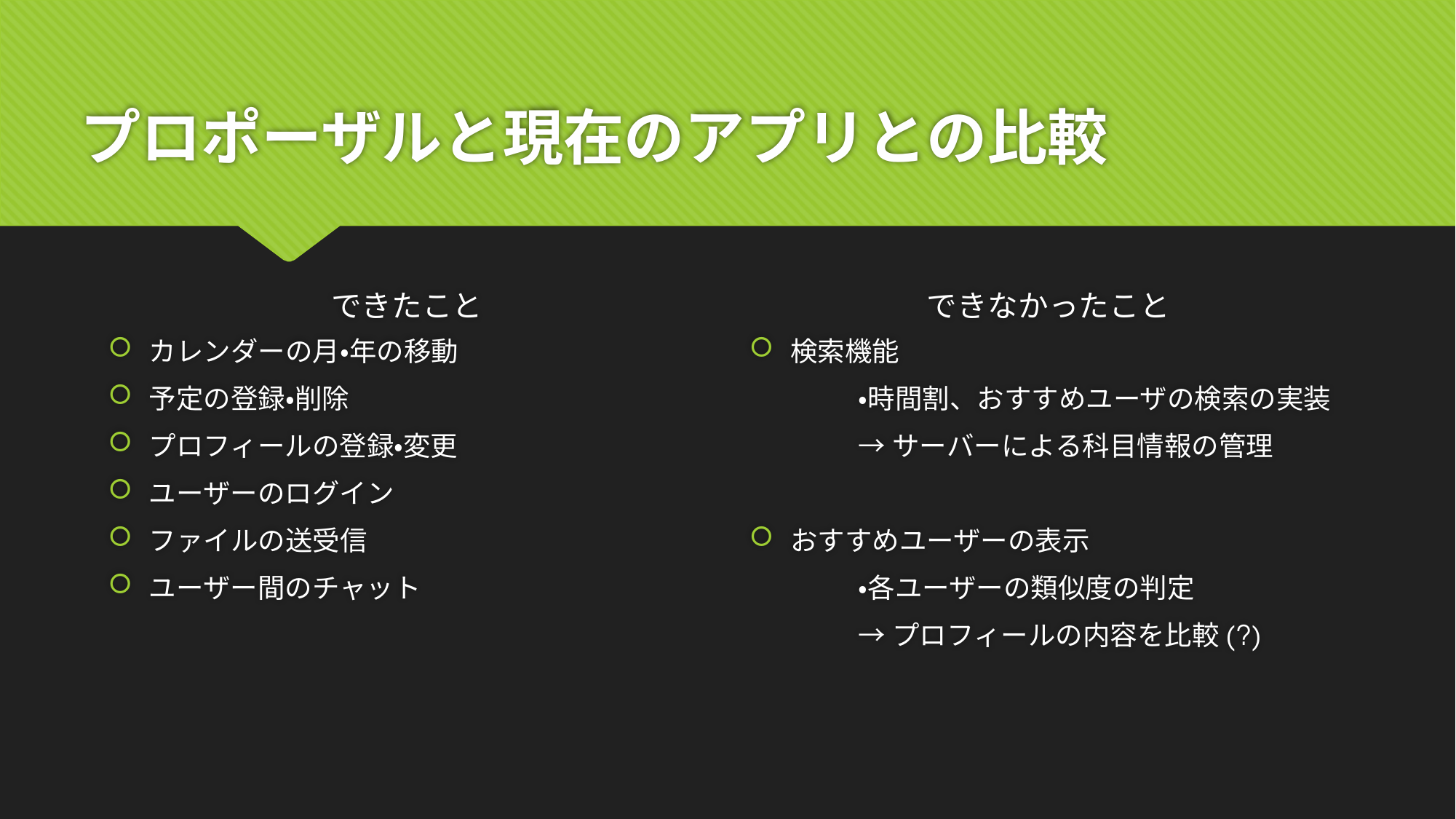

# プロポーザルと現在のアプリとの比較
できたこと
できなかったこと
カレンダーの月・年の移動
予定の登録・削除
プロフィールの登録・変更
ユーザーのログイン
ファイルの送受信
ユーザー間のチャット
検索機能
	・時間割、おすすめユーザの検索の実装
	→サーバーによる科目情報の管理

おすすめユーザーの表示
	・各ユーザーの類似度の判定
	→プロフィールの内容を比較(?)